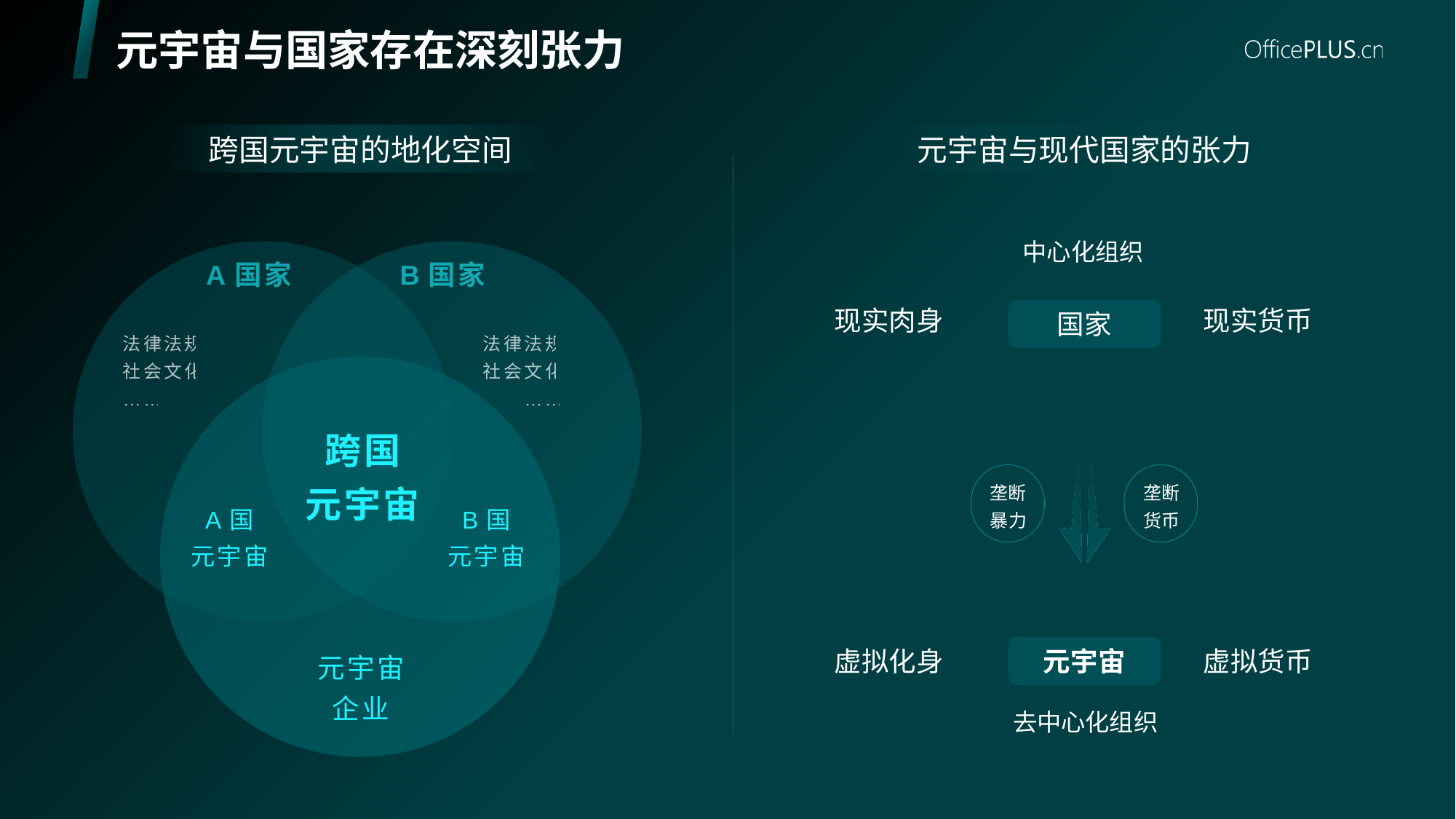

# 元宇宙与国家存在深刻张力
跨国元宇宙的地化空间
元宇宙与现代国家的张力
中心化组织

A国家
B国家
国家
现实货币
现实肉身
法律法规
社会文化
……
法律法规
社会文化
……
跨国
元宇宙

垄断
暴力
垄断
货币
A国
元宇宙
B国
元宇宙
元宇宙
元宇宙
企业
虚拟化身
虚拟货币
去中心化组织